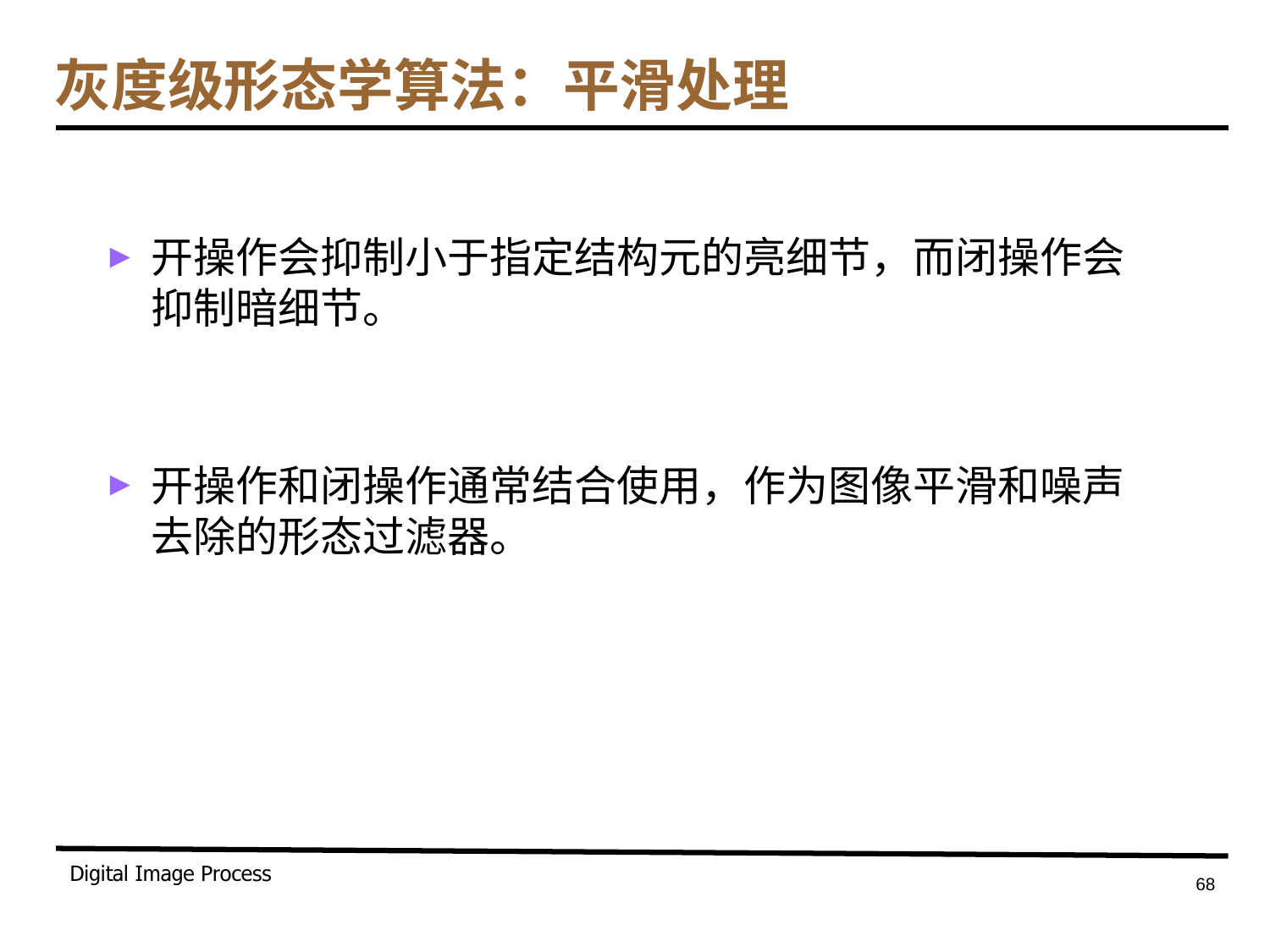

# 灰度级形态学算法：平滑处理
开操作会抑制小于指定结构元的亮细节，而闭操作会抑制暗细节。

开操作和闭操作通常结合使用，作为图像平滑和噪声去除的形态过滤器。
Digital Image Process
68